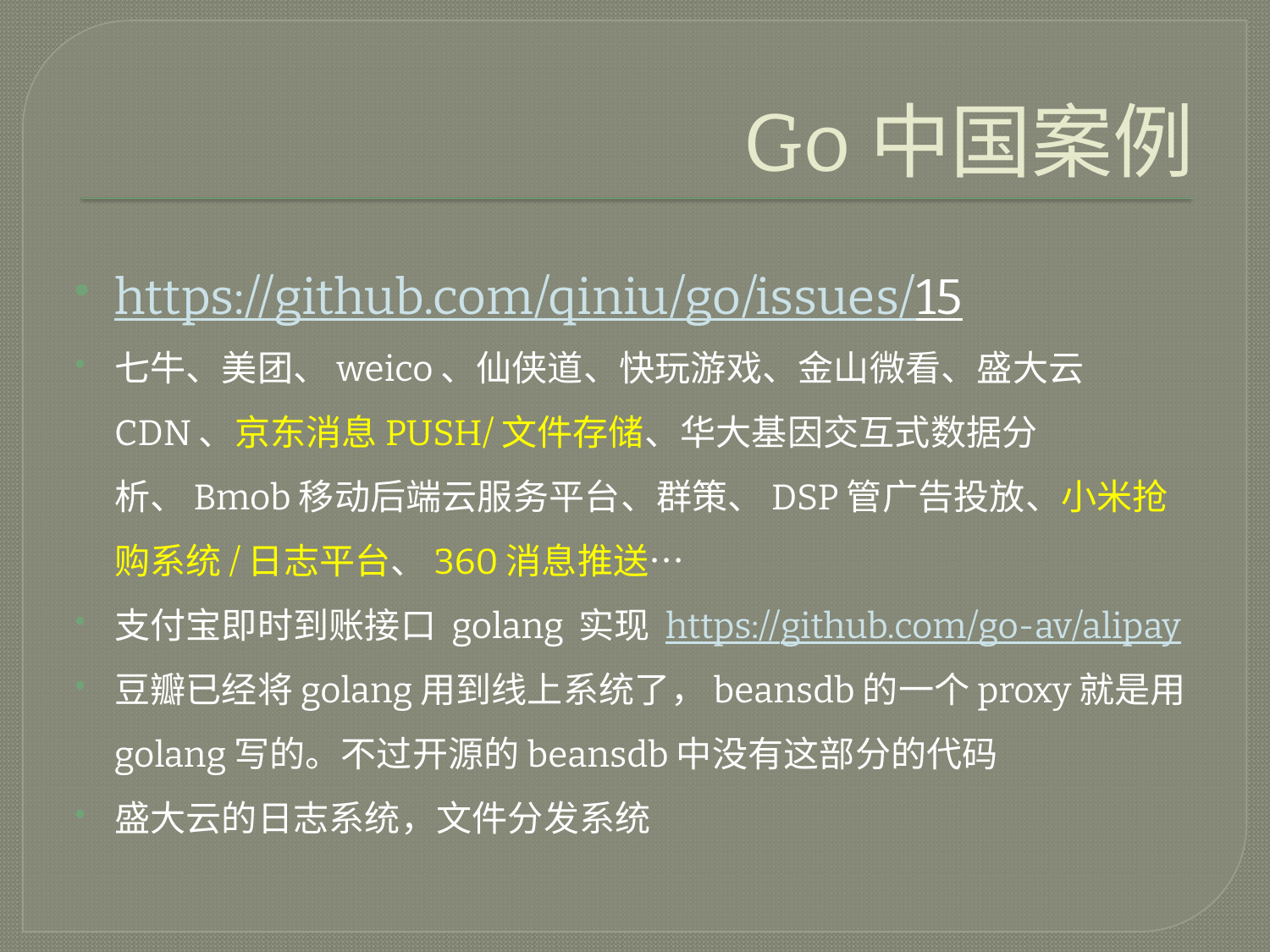

# Go中国案例
https://github.com/qiniu/go/issues/15
七牛、美团、weico、仙侠道、快玩游戏、金山微看、盛大云CDN、京东消息PUSH/文件存储、华大基因交互式数据分析、Bmob移动后端云服务平台、群策、DSP管广告投放、小米抢购系统/日志平台、360消息推送…
支付宝即时到账接口 golang 实现 https://github.com/go-av/alipay
豆瓣已经将golang用到线上系统了，beansdb的一个proxy就是用golang写的。不过开源的beansdb中没有这部分的代码
盛大云的日志系统，文件分发系统